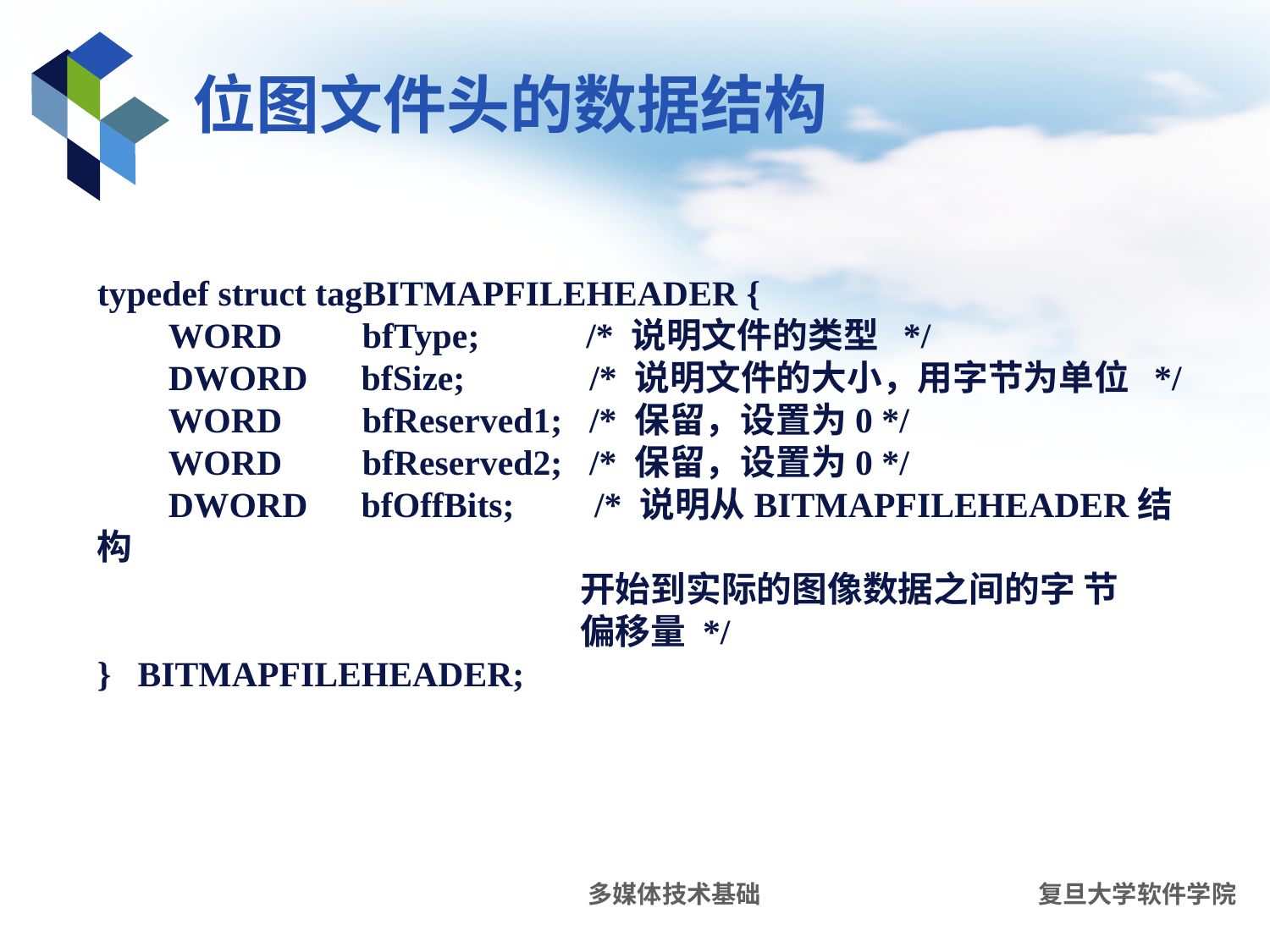

# 位图文件头的数据结构
typedef struct tagBITMAPFILEHEADER {
        WORD         bfType;            /* 说明文件的类型  */
        DWORD      bfSize;              /* 说明文件的大小，用字节为单位  */
        WORD         bfReserved1;   /* 保留，设置为0 */
        WORD         bfReserved2;   /* 保留，设置为0 */
        DWORD      bfOffBits;         /* 说明从BITMAPFILEHEADER结构
                                                           开始到实际的图像数据之间的字 节
                                                           偏移量 */
}   BITMAPFILEHEADER;
多媒体技术基础